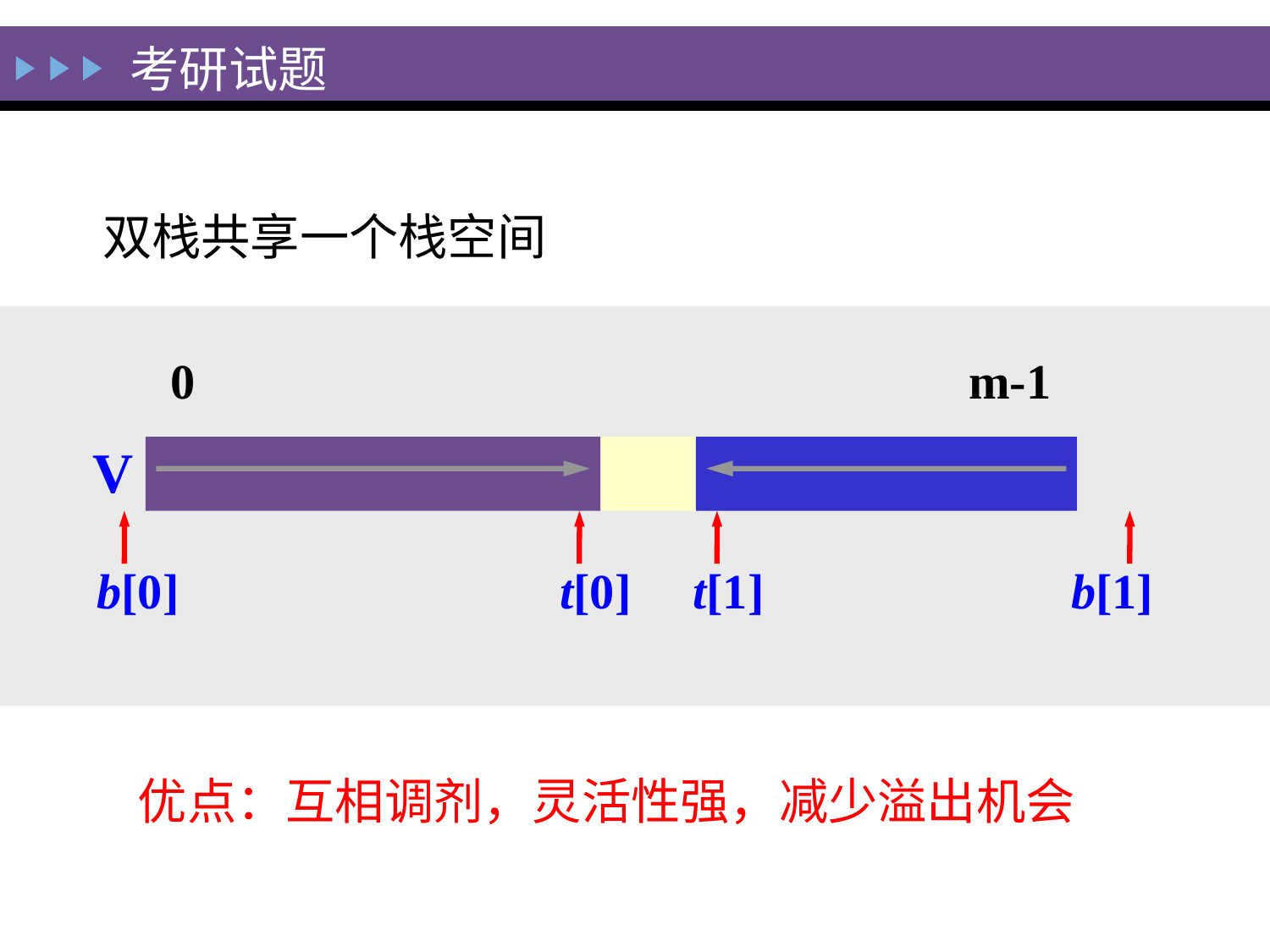

# 考研试题
双栈共享一个栈空间

0                                                               m-1
V

b[0]                               t[0]     t[1]                         b[1]
优点：互相调剂，灵活性强，减少溢出机会